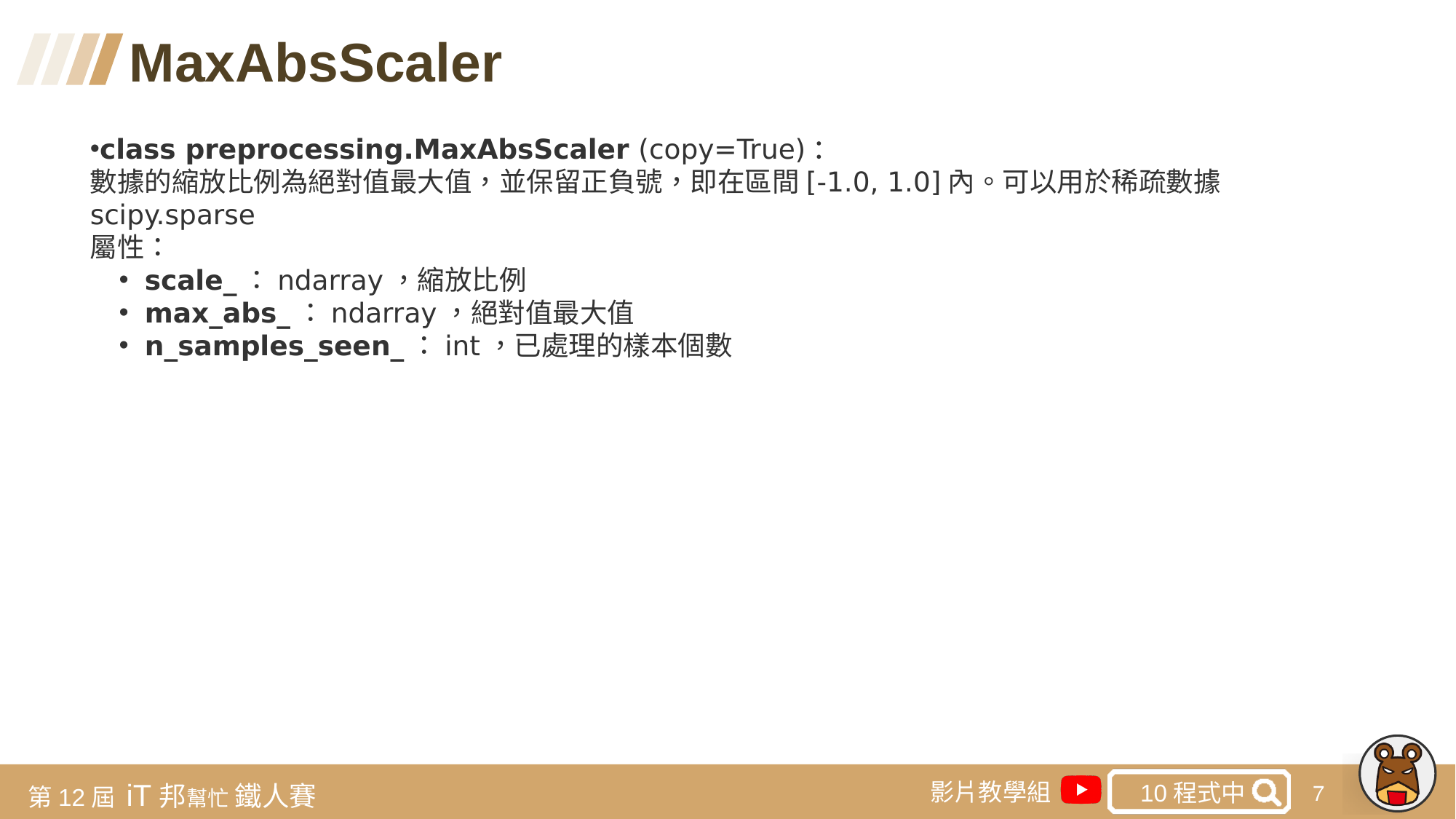

MaxAbsScaler
class preprocessing.MaxAbsScaler (copy=True)：
數據的縮放比例為絕對值最大值，並保留正負號，即在區間[-1.0, 1.0]內。可以用於稀疏數據scipy.sparse
屬性：
scale_：ndarray，縮放比例
max_abs_：ndarray，絕對值最大值
n_samples_seen_：int，已處理的樣本個數